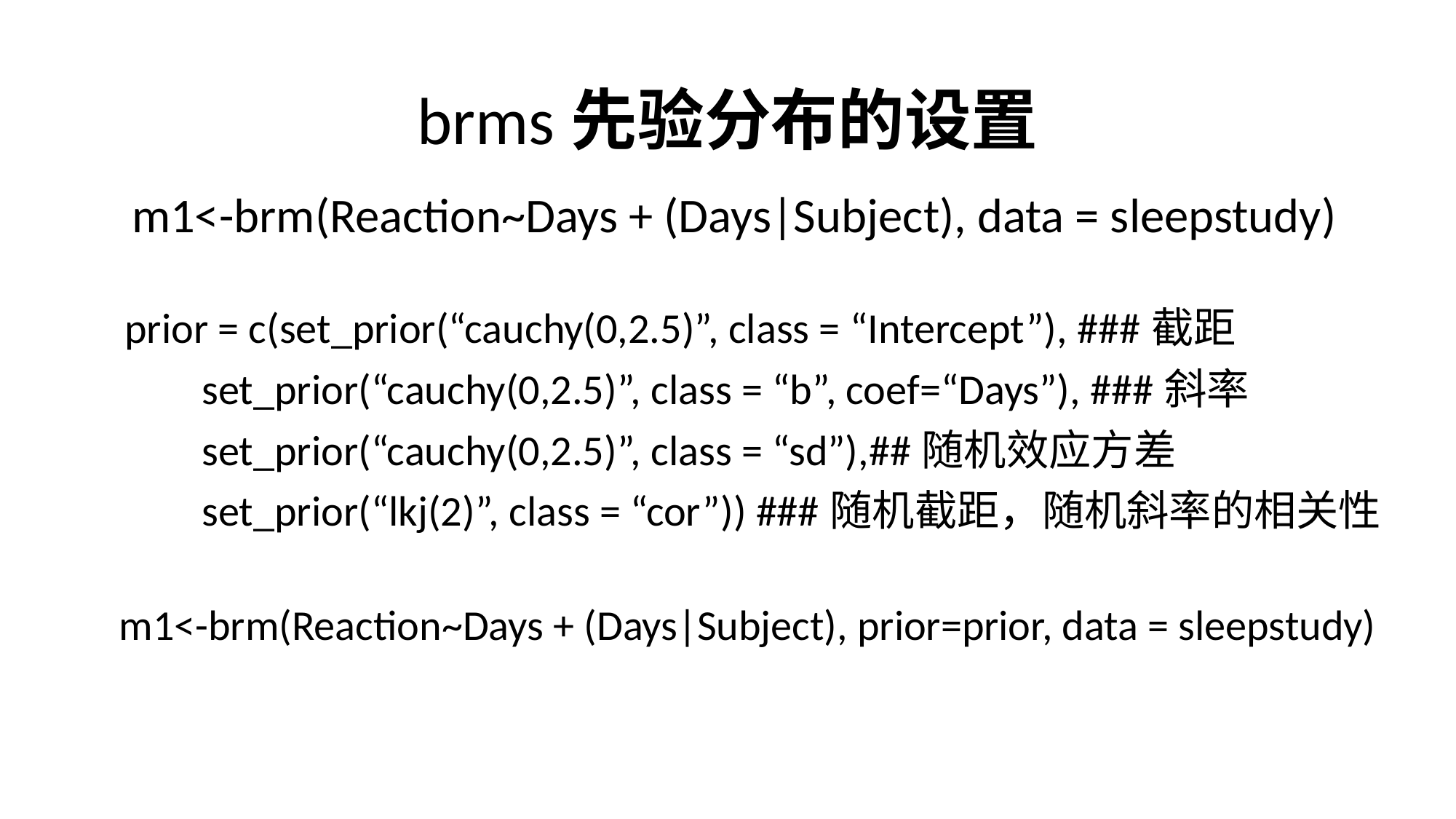

# brms先验分布的设置
m1<-brm(Reaction~Days + (Days|Subject), data = sleepstudy)
prior = c(set_prior(“cauchy(0,2.5)”, class = “Intercept”), ###截距
        set_prior(“cauchy(0,2.5)”, class = “b”, coef=“Days”), ###斜率
        set_prior(“cauchy(0,2.5)”, class = “sd”),##随机效应方差
        set_prior(“lkj(2)”, class = “cor”)) ###随机截距，随机斜率的相关性

m1<-brm(Reaction~Days + (Days|Subject), prior=prior, data = sleepstudy)